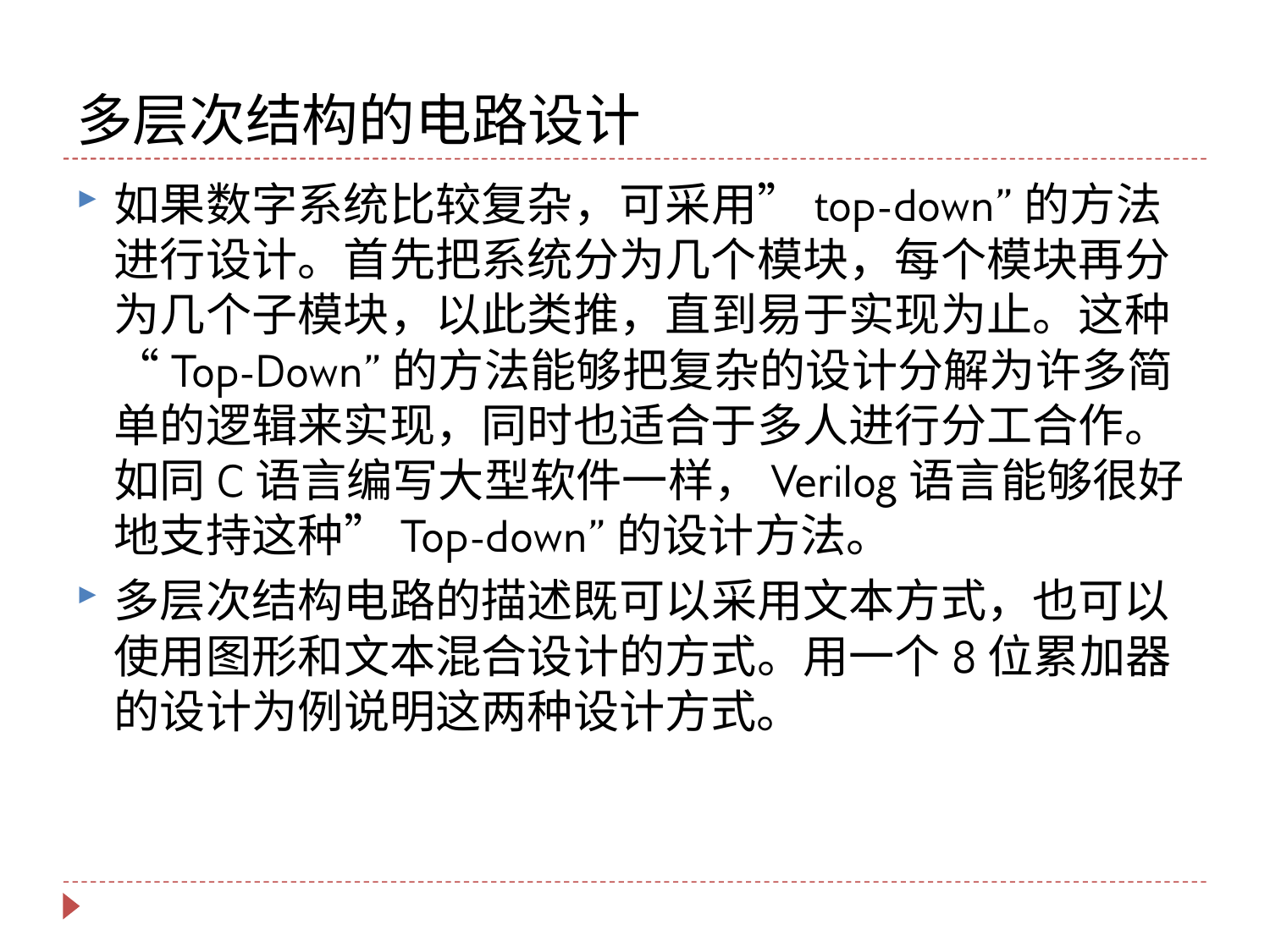

# 多层次结构的电路设计
如果数字系统比较复杂，可采用”top-down”的方法进行设计。首先把系统分为几个模块，每个模块再分为几个子模块，以此类推，直到易于实现为止。这种“Top-Down”的方法能够把复杂的设计分解为许多简单的逻辑来实现，同时也适合于多人进行分工合作。如同C语言编写大型软件一样，Verilog语言能够很好地支持这种”Top-down”的设计方法。
多层次结构电路的描述既可以采用文本方式，也可以使用图形和文本混合设计的方式。用一个8位累加器的设计为例说明这两种设计方式。